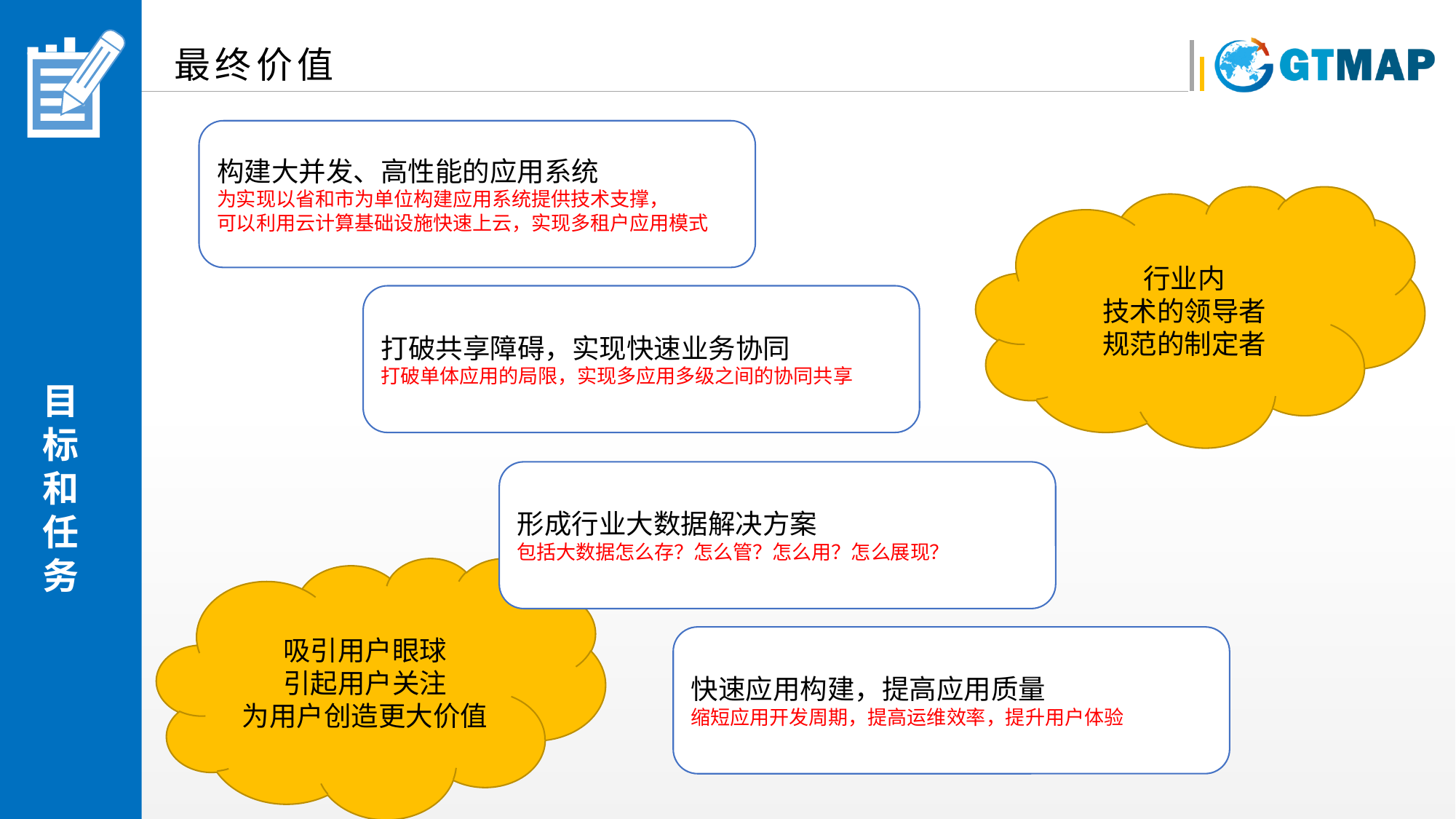

最终价值
构建大并发、高性能的应用系统
为实现以省和市为单位构建应用系统提供技术支撑，
可以利用云计算基础设施快速上云，实现多租户应用模式
行业内
技术的领导者
规范的制定者
打破共享障碍，实现快速业务协同
打破单体应用的局限，实现多应用多级之间的协同共享
形成行业大数据解决方案
包括大数据怎么存？怎么管？怎么用？怎么展现？
吸引用户眼球
引起用户关注
为用户创造更大价值
快速应用构建，提高应用质量
缩短应用开发周期，提高运维效率，提升用户体验